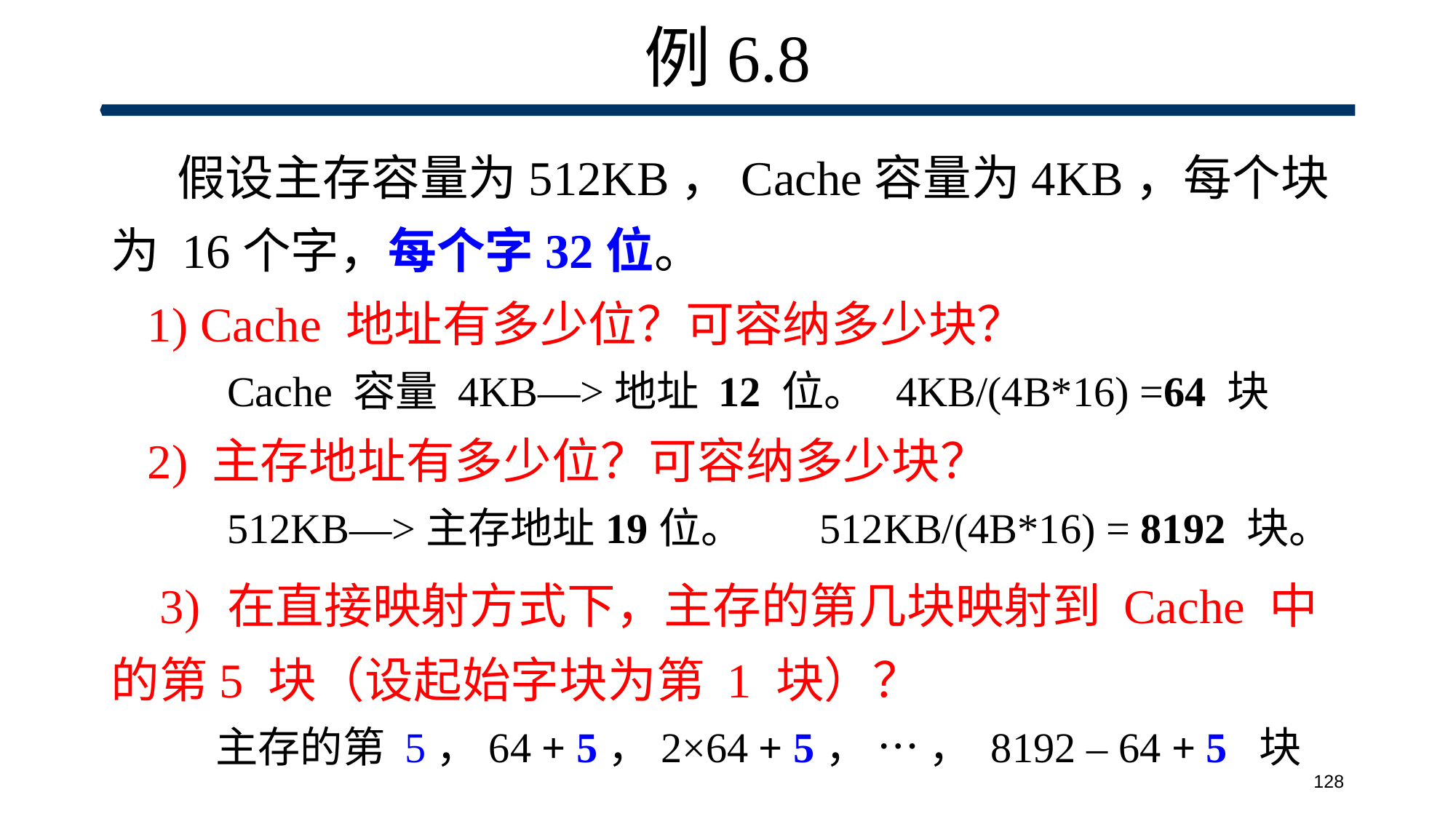

# 例6.8
     假设主存容量为512KB，Cache容量为4KB，每个块为 16个字，每个字32位。
   1) Cache 地址有多少位？可容纳多少块？
           Cache 容量 4KB—>地址 12 位。  4KB/(4B*16) =64 块
   2) 主存地址有多少位？可容纳多少块？
           512KB—>主存地址19位。       512KB/(4B*16) = 8192 块。
    3) 在直接映射方式下，主存的第几块映射到 Cache 中的第5 块（设起始字块为第 1 块）？
          主存的第 5，64 + 5，2×64 + 5， … ， 8192 – 64 + 5  块
128